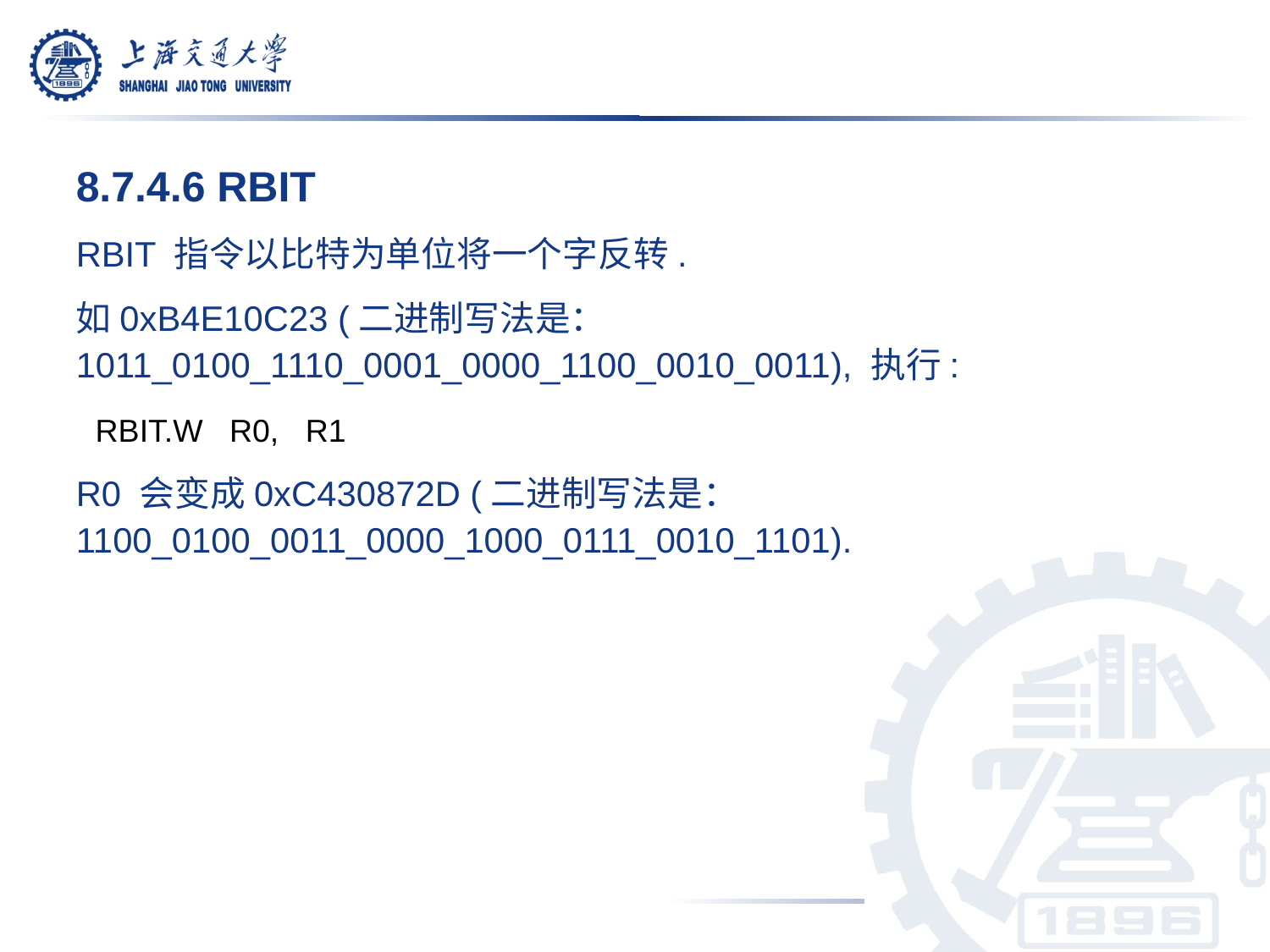

8.7.4.6 RBIT
RBIT 指令以比特为单位将一个字反转.
如0xB4E10C23 (二进制写法是：1011_0100_1110_0001_0000_1100_0010_0011), 执行:
  RBIT.W   R0,   R1
R0 会变成0xC430872D (二进制写法是：1100_0100_0011_0000_1000_0111_0010_1101).